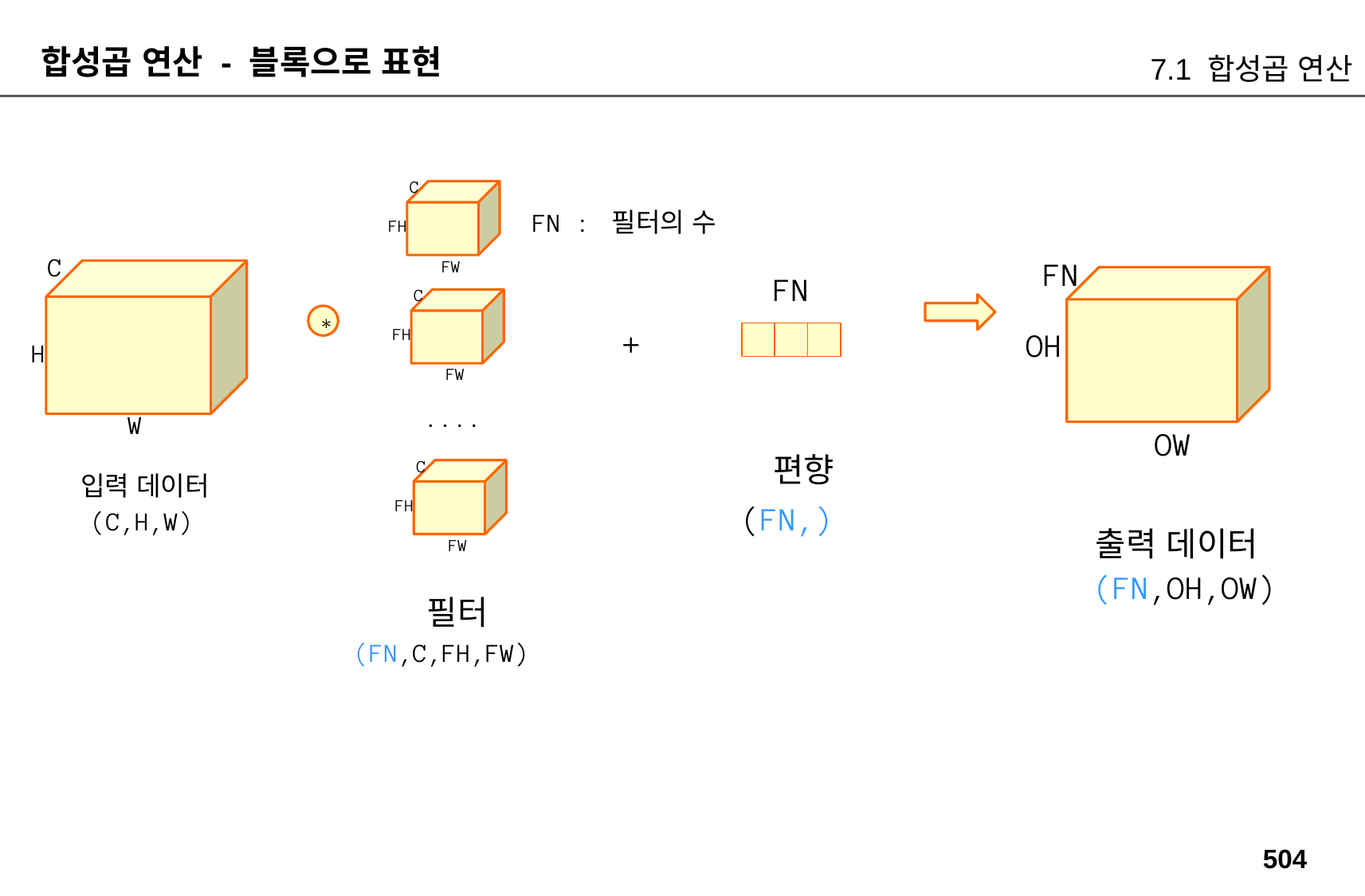

합성곱 연산 - 블록으로 표현
7.1 합성곱 연산
C

FH
FW
FN : 필터의 수
C
FN

FN

C

FH
FW

*
+
OH

H
....
W
OW
편향
C

FH
FW
입력 데이터
필터
(FN,)
(C,H,W)
출력 데이터
(FN,OH,OW)
필터
(FN,C,FH,FW)